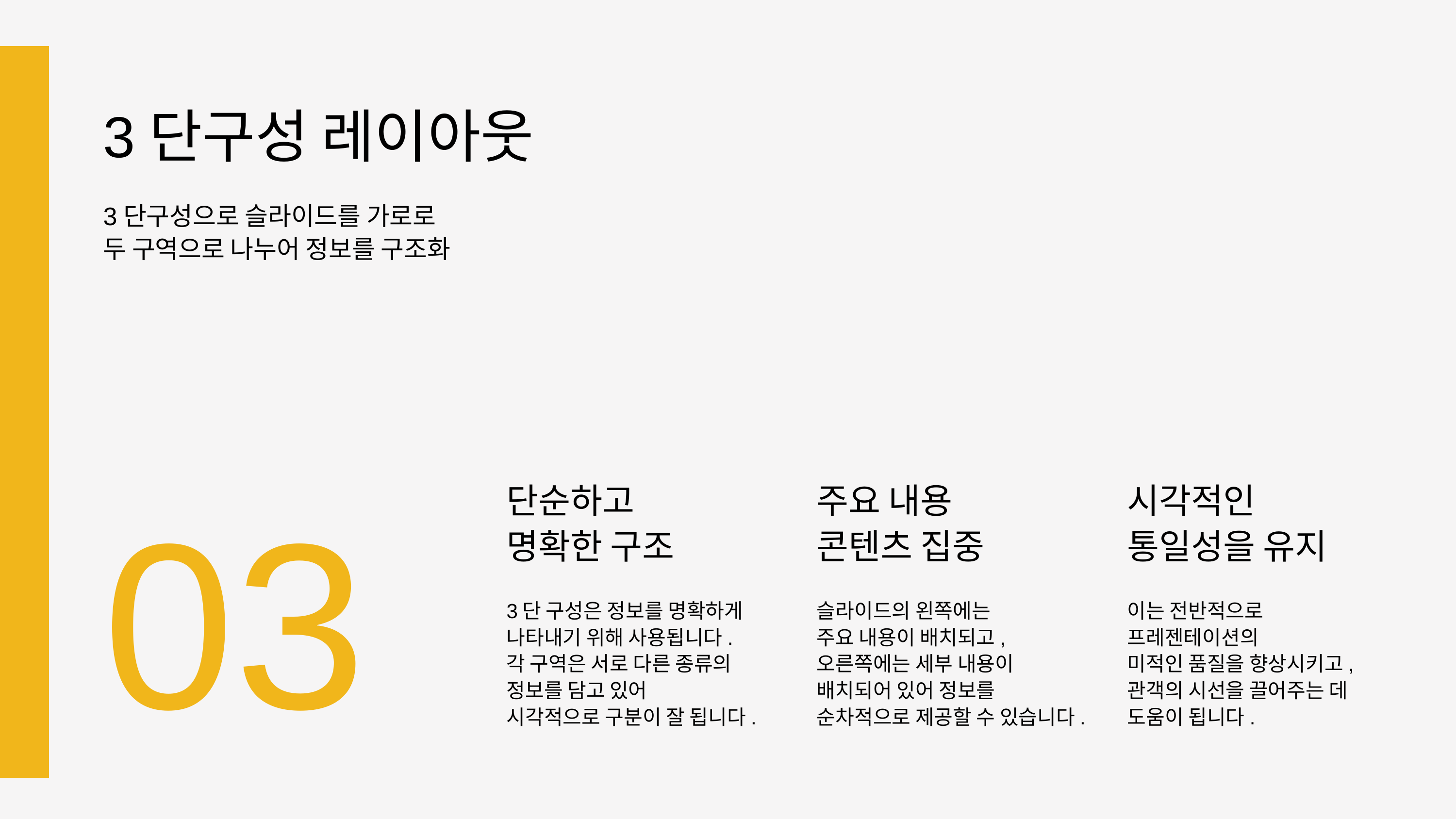

3단구성 레이아웃
3단구성으로 슬라이드를 가로로
두 구역으로 나누어 정보를 구조화
03
단순하고
명확한 구조
주요 내용
콘텐츠 집중
시각적인
통일성을 유지
3단 구성은 정보를 명확하게
나타내기 위해 사용됩니다.
각 구역은 서로 다른 종류의
정보를 담고 있어
시각적으로 구분이 잘 됩니다.
슬라이드의 왼쪽에는
주요 내용이 배치되고,
오른쪽에는 세부 내용이
배치되어 있어 정보를
순차적으로 제공할 수 있습니다.
이는 전반적으로
프레젠테이션의
미적인 품질을 향상시키고,
관객의 시선을 끌어주는 데
도움이 됩니다.